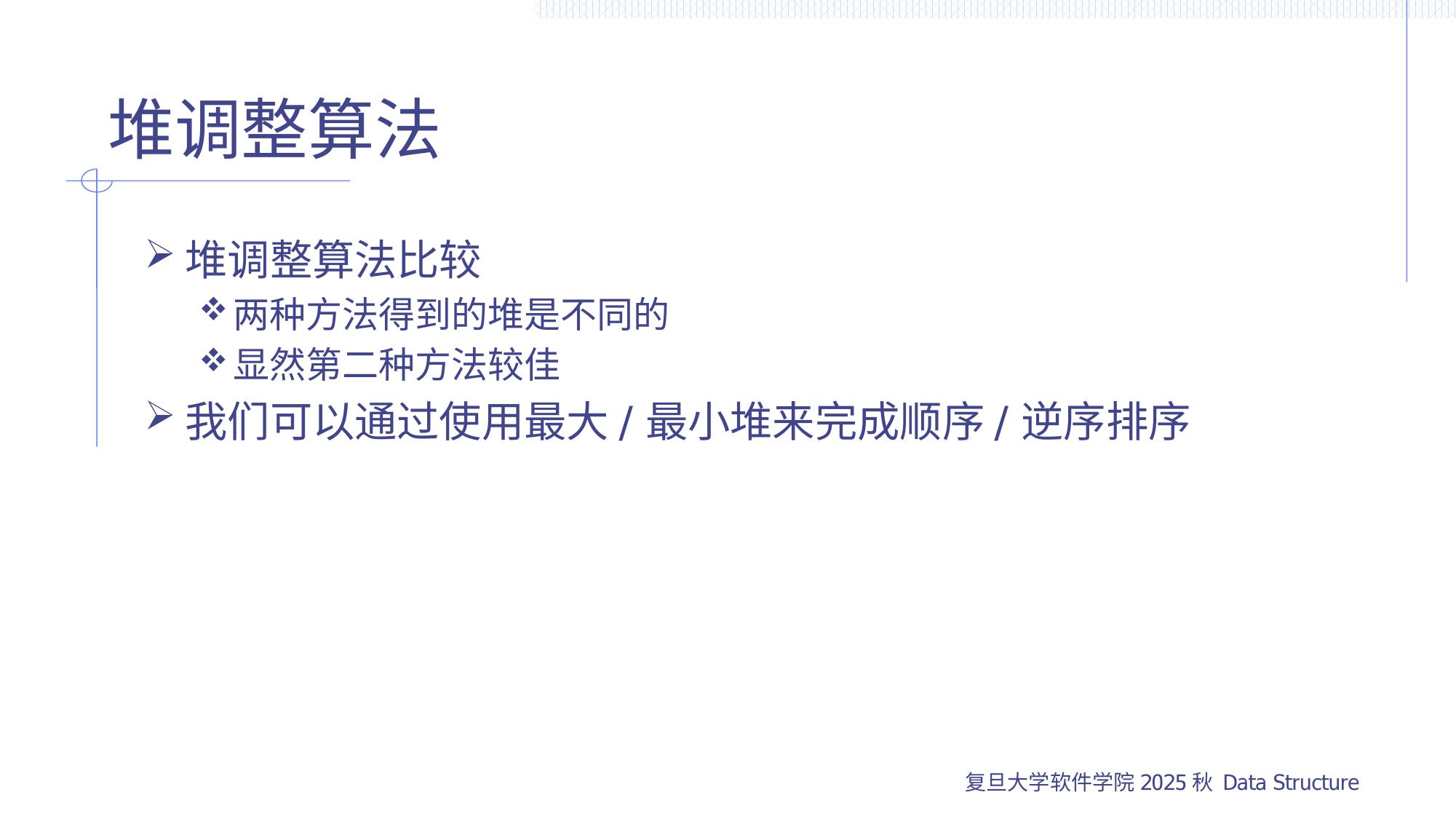

# 堆调整算法
堆调整算法比较
两种方法得到的堆是不同的
显然第二种方法较佳
我们可以通过使用最大/最小堆来完成顺序/逆序排序